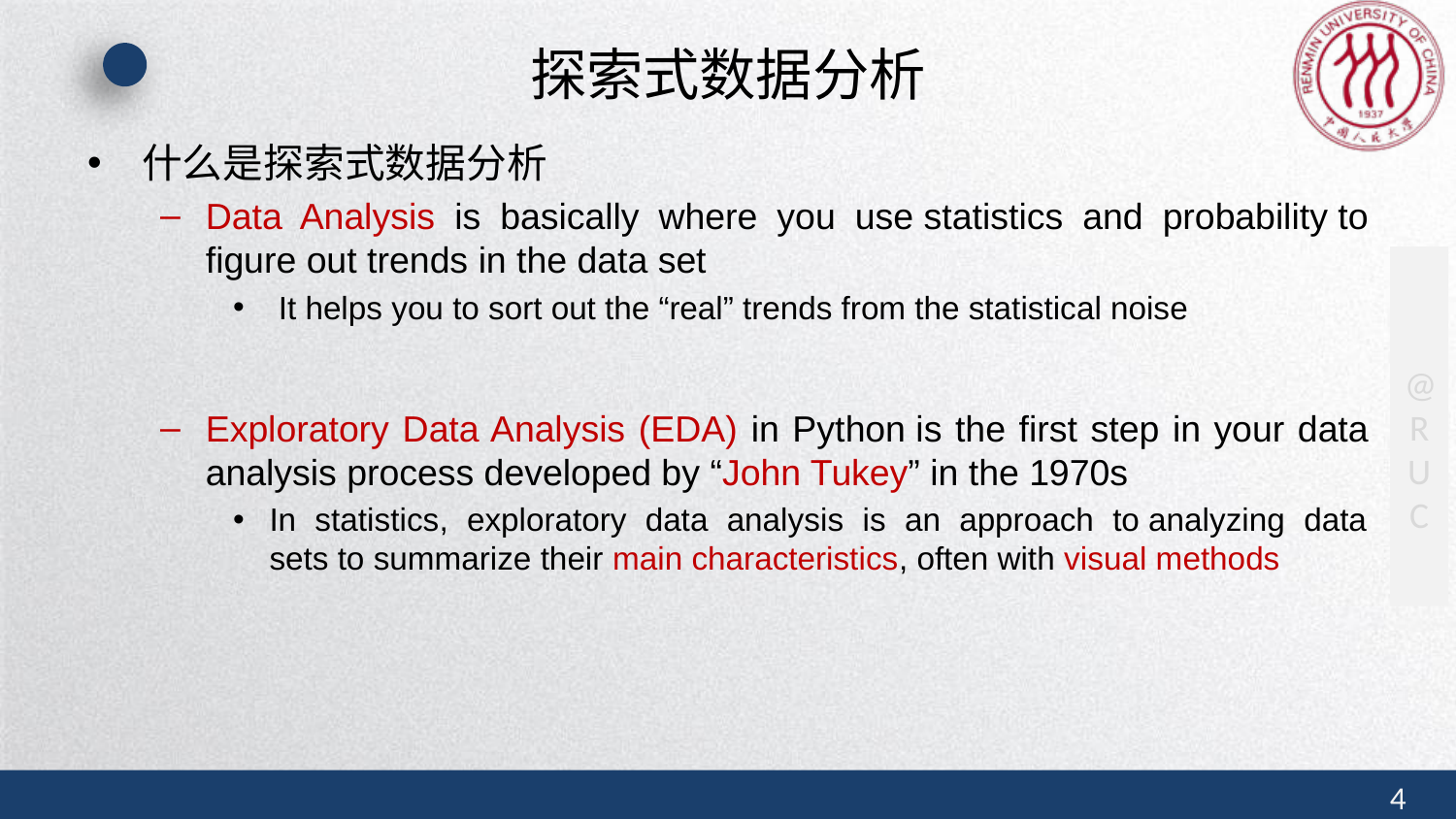

# 探索式数据分析
什么是探索式数据分析
Data Analysis is basically where you use statistics and probability to figure out trends in the data set
 It helps you to sort out the “real” trends from the statistical noise

Exploratory Data Analysis (EDA) in Python is the first step in your data analysis process developed by “John Tukey” in the 1970s
In statistics, exploratory data analysis is an approach to analyzing data sets to summarize their main characteristics, often with visual methods